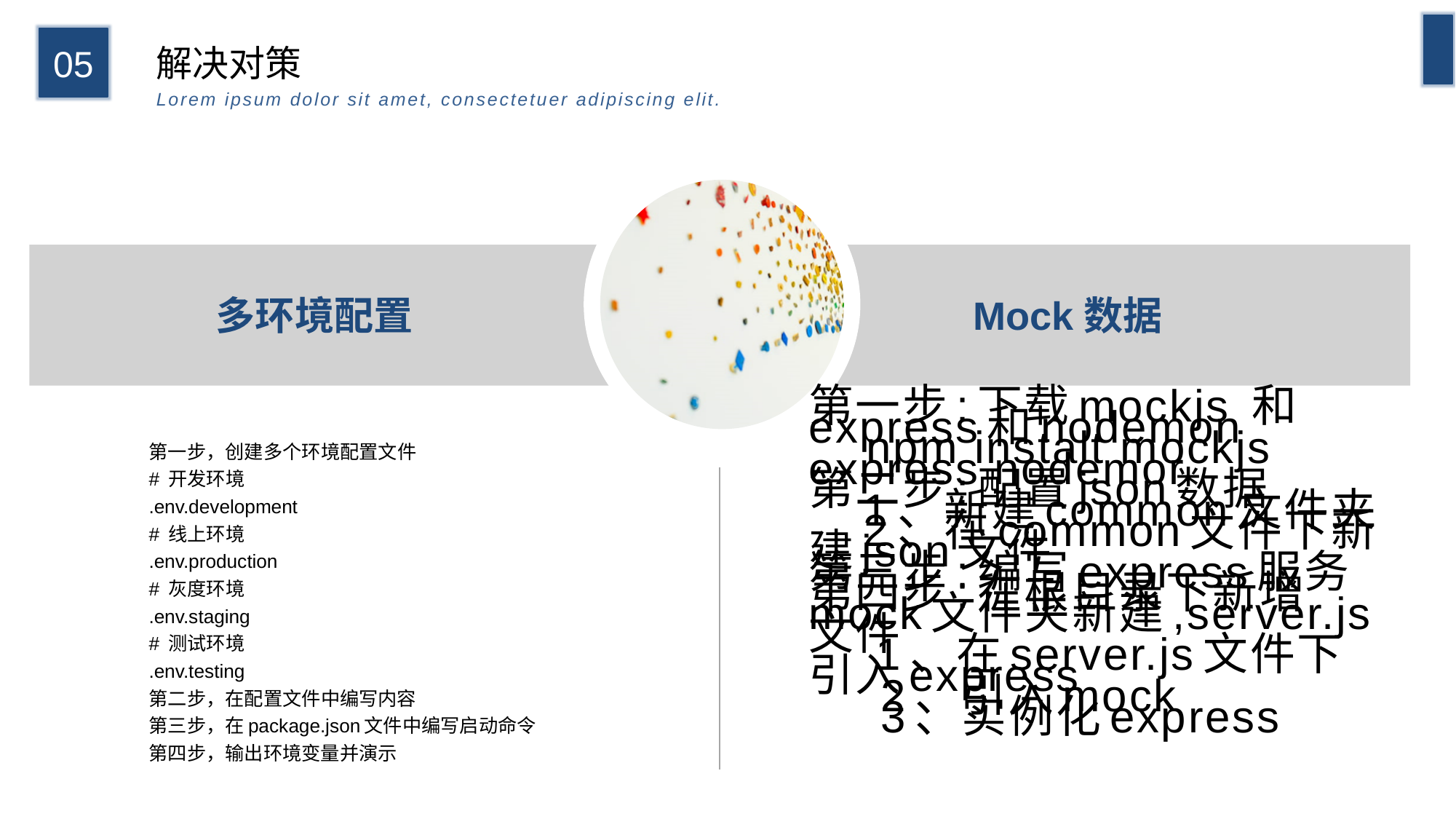

05
解决对策
Lorem ipsum dolor sit amet, consectetuer adipiscing elit.

多环境配置
Mock数据
第一步:下载mockjs 和express和nodemon
    npm instalt mockjs express nodemor
第二步:配置json数据
    1、新建common文件夹
    2、在common文件下新建json文件
第三步:编写express服务
第四步:在根目录下新增mock文件夹新建,server.js文件
     1、在server.js文件下引入express
     2、引入mock
     3、实例化express
第一步，创建多个环境配置文件
# 开发环境
.env.development
# 线上环境
.env.production
# 灰度环境
.env.staging
# 测试环境
.env.testing
第二步，在配置文件中编写内容
第三步，在package.json文件中编写启动命令
第四步，输出环境变量并演示